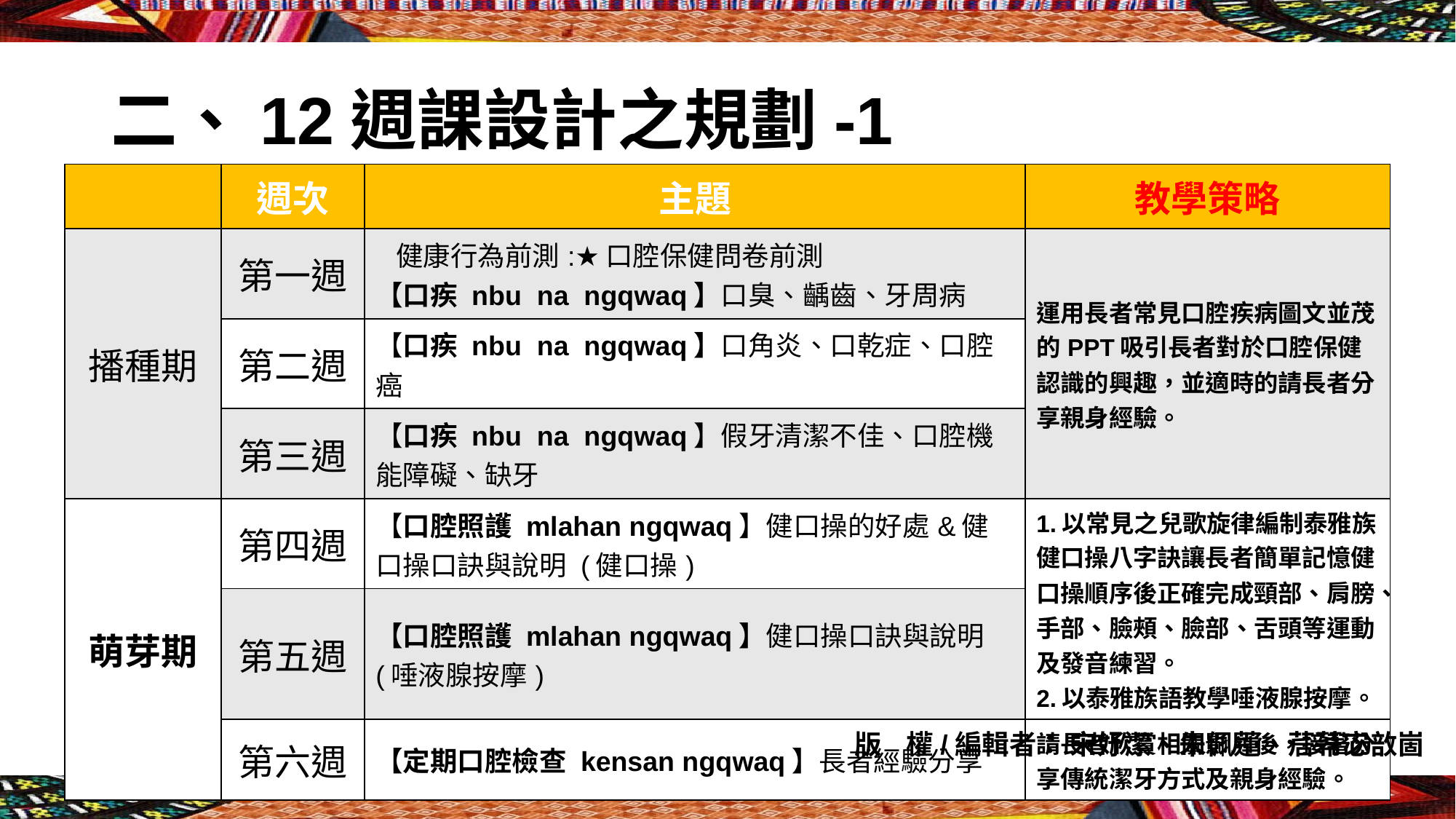

# 二、12週課設計之規劃-1
|  | 週次 | 主題 | 教學策略 |
| --- | --- | --- | --- |
| 播種期 | 第一週 | 健康行為前測:★口腔保健問卷前測 【口疾 nbu na ngqwaq】口臭、齲齒、牙周病 | 運用長者常見口腔疾病圖文並茂的PPT吸引長者對於口腔保健認識的興趣，並適時的請長者分享親身經驗。 |
|  | 第二週 | 【口疾 nbu na ngqwaq】口角炎、口乾症、口腔癌 |  |
|  | 第三週 | 【口疾 nbu na ngqwaq】假牙清潔不佳、口腔機能障礙、缺牙 |  |
| 萌芽期 | 第四週 | 【口腔照護 mlahan ngqwaq】健口操的好處&健口操口訣與說明 (健口操) | 1.以常見之兒歌旋律編制泰雅族健口操八字訣讓長者簡單記憶健口操順序後正確完成頸部、肩膀、手部、臉頰、臉部、舌頭等運動及發音練習。 2.以泰雅族語教學唾液腺按摩。 |
|  | 第五週 | 【口腔照護 mlahan ngqwaq】健口操口訣與說明 (唾液腺按摩) |  |
|  | 第六週 | 【定期口腔檢查 kensan ngqwaq】長者經驗分享 | 請長者欣賞相關影片後，接著分享傳統潔牙方式及親身經驗。 |
版    權/編輯者： 宋妤潔、朱佩蓮、茩莃宓敨崮